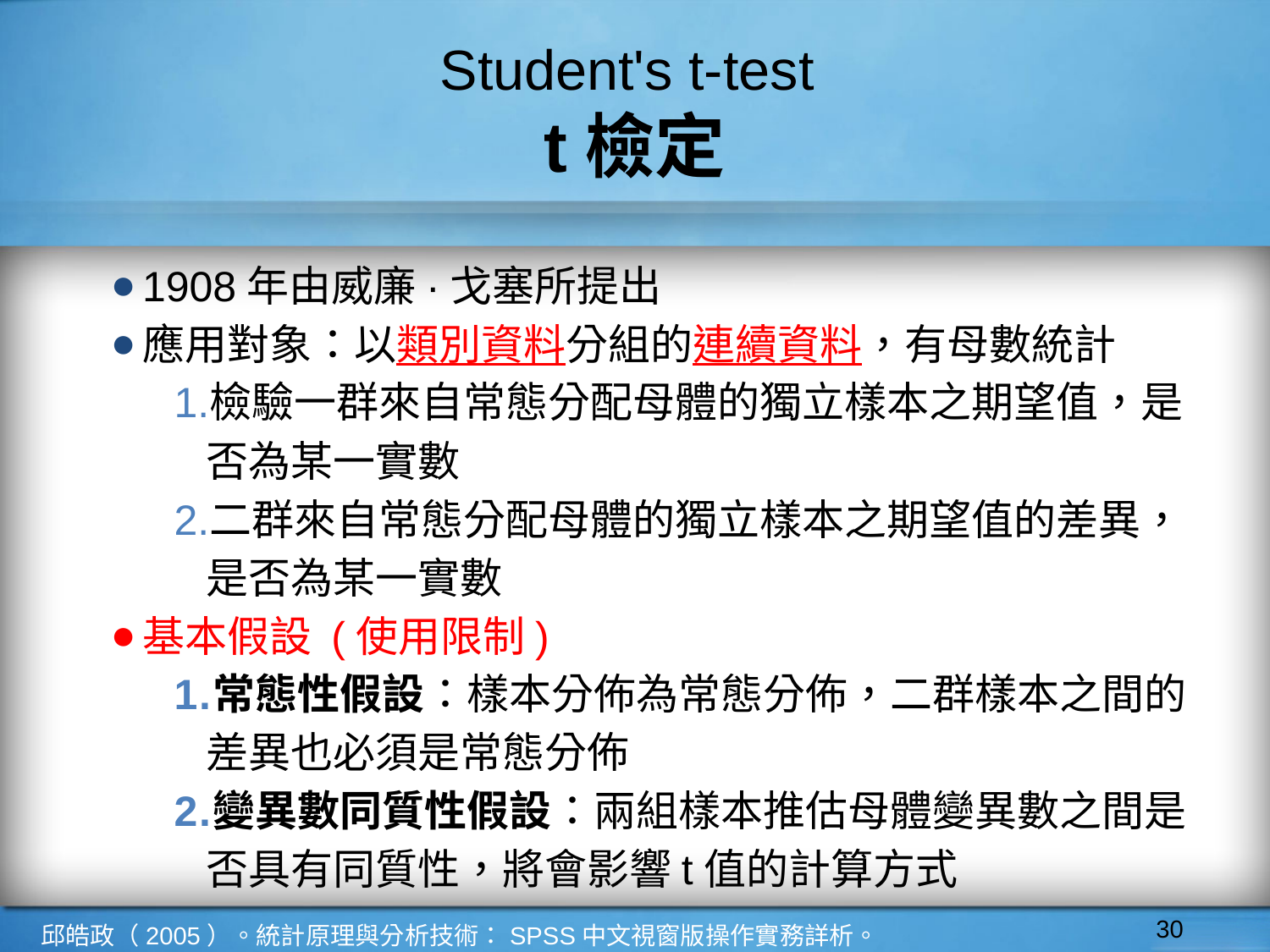

# Student's t-test
t檢定
1908年由威廉·戈塞所提出
應用對象：以類別資料分組的連續資料，有母數統計
檢驗一群來自常態分配母體的獨立樣本之期望值，是否為某一實數
二群來自常態分配母體的獨立樣本之期望值的差異，是否為某一實數
基本假設 (使用限制)
常態性假設：樣本分佈為常態分佈，二群樣本之間的差異也必須是常態分佈
變異數同質性假設：兩組樣本推估母體變異數之間是否具有同質性，將會影響t值的計算方式
30
邱皓政（2005）。統計原理與分析技術：SPSS中文視窗版操作實務詳析。